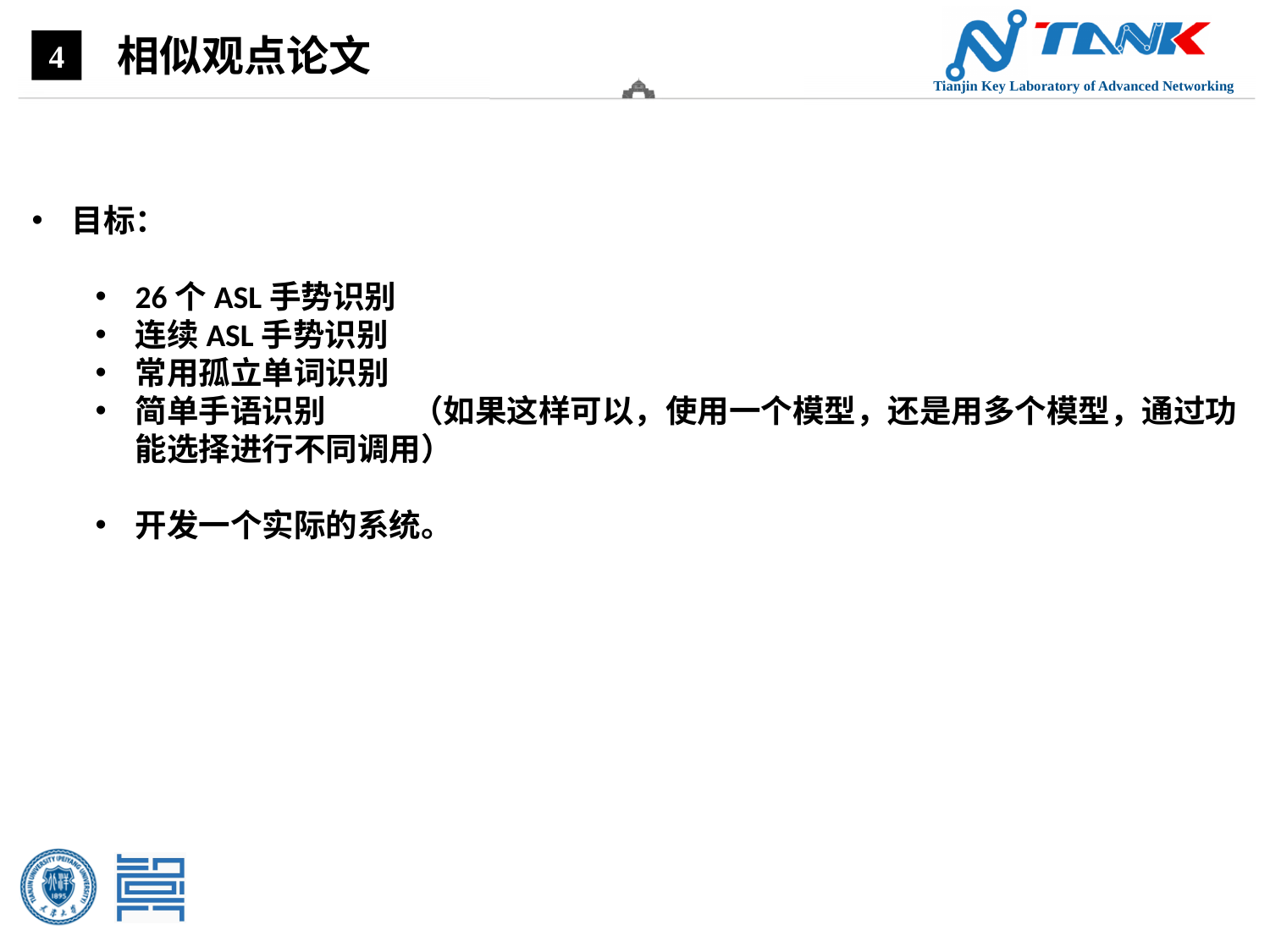

相似观点论文
4

目标：

26个ASL手势识别
连续ASL手势识别
常用孤立单词识别
简单手语识别            （如果这样可以，使用一个模型，还是用多个模型，通过功能选择进行不同调用）

开发一个实际的系统。